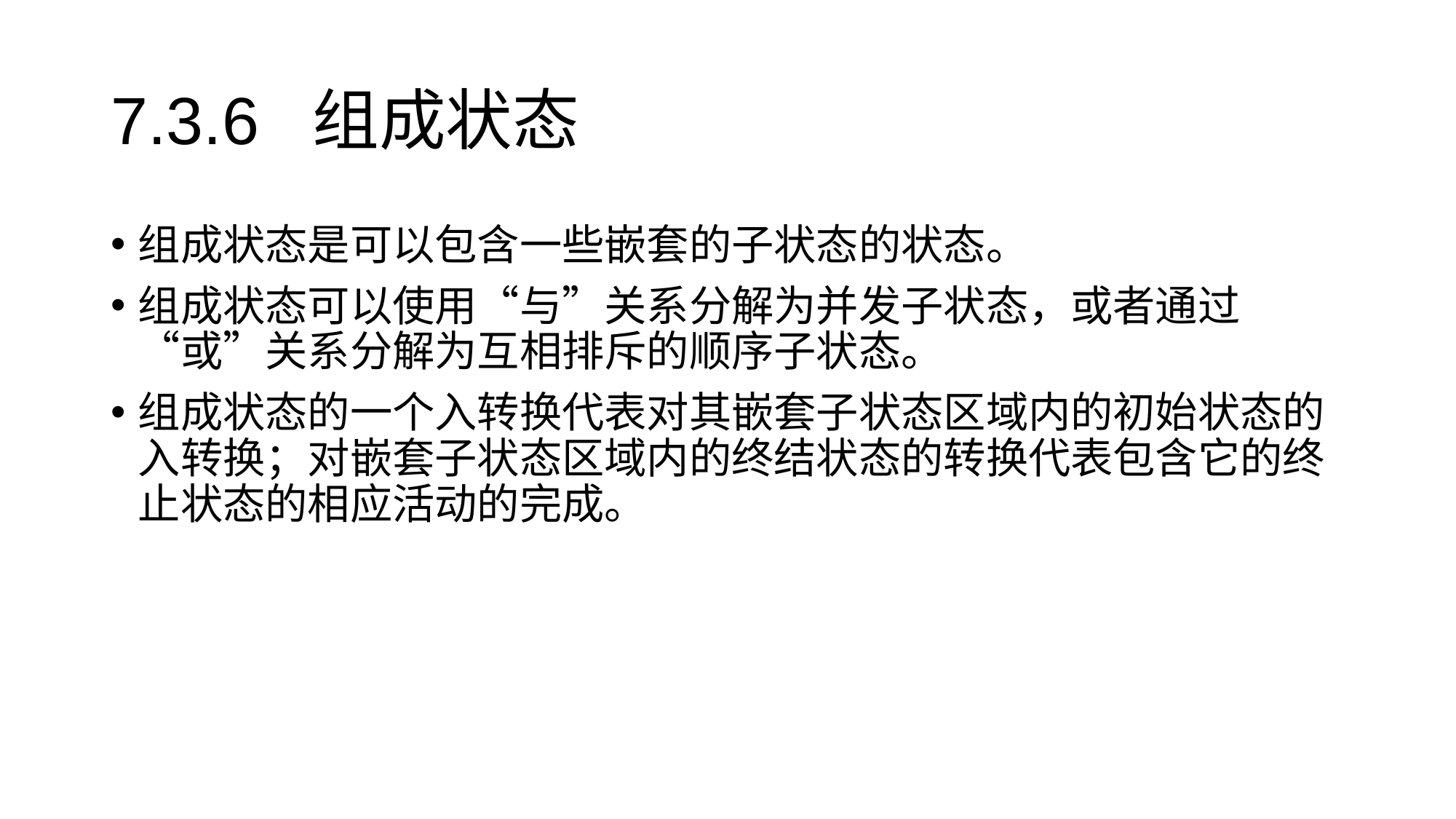

# 7.3.6  组成状态
组成状态是可以包含一些嵌套的子状态的状态。
组成状态可以使用“与”关系分解为并发子状态，或者通过“或”关系分解为互相排斥的顺序子状态。
组成状态的一个入转换代表对其嵌套子状态区域内的初始状态的入转换；对嵌套子状态区域内的终结状态的转换代表包含它的终止状态的相应活动的完成。